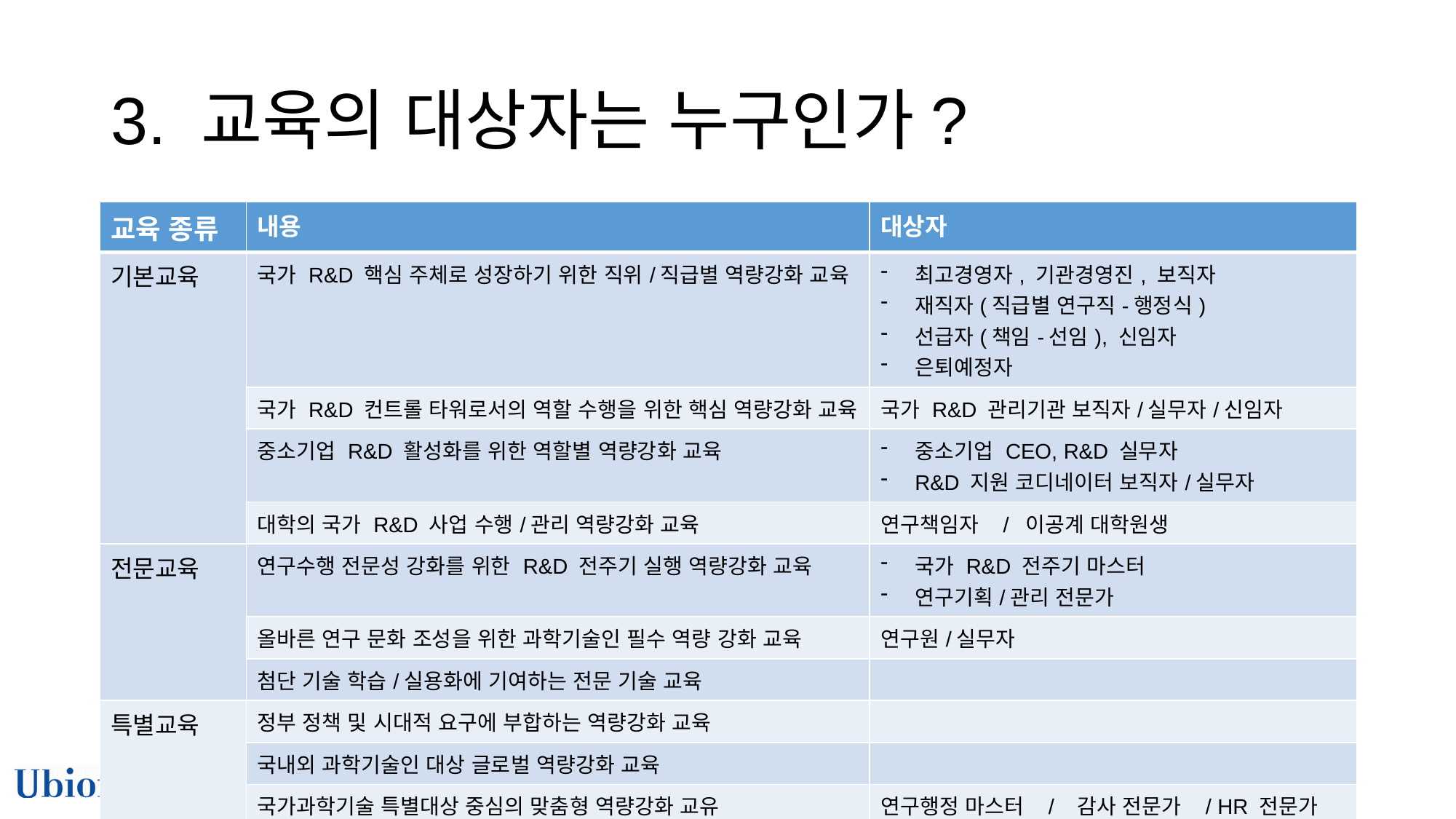

# 3. 교육의 대상자는 누구인가?
| 교육 종류 | 내용 | 대상자 |
| --- | --- | --- |
| 기본교육 | 국가 R&D 핵심 주체로 성장하기 위한 직위/직급별 역량강화 교육 | 최고경영자, 기관경영진, 보직자 재직자(직급별 연구직-행정식) 선급자(책임-선임), 신임자 은퇴예정자 |
|  | 국가 R&D 컨트롤 타워로서의 역할 수행을 위한 핵심 역량강화 교육 | 국가 R&D 관리기관 보직자/실무자/신임자 |
|  | 중소기업 R&D 활성화를 위한 역할별 역량강화 교육 | 중소기업 CEO, R&D 실무자 R&D 지원 코디네이터 보직자/실무자 |
|  | 대학의 국가 R&D 사업 수행/관리 역량강화 교육 | 연구책임자 / 이공계 대학원생 |
| 전문교육 | 연구수행 전문성 강화를 위한 R&D 전주기 실행 역량강화 교육 | 국가 R&D 전주기 마스터 연구기획/관리 전문가 |
|  | 올바른 연구 문화 조성을 위한 과학기술인 필수 역량 강화 교육 | 연구원/실무자 |
|  | 첨단 기술 학습/실용화에 기여하는 전문 기술 교육 |  |
| 특별교육 | 정부 정책 및 시대적 요구에 부합하는 역량강화 교육 |  |
|  | 국내외 과학기술인 대상 글로벌 역량강화 교육 |  |
|  | 국가과학기술 특별대상 중심의 맞춤형 역량강화 교유 | 연구행정 마스터 / 감사 전문가 / HR 전문가 |
12